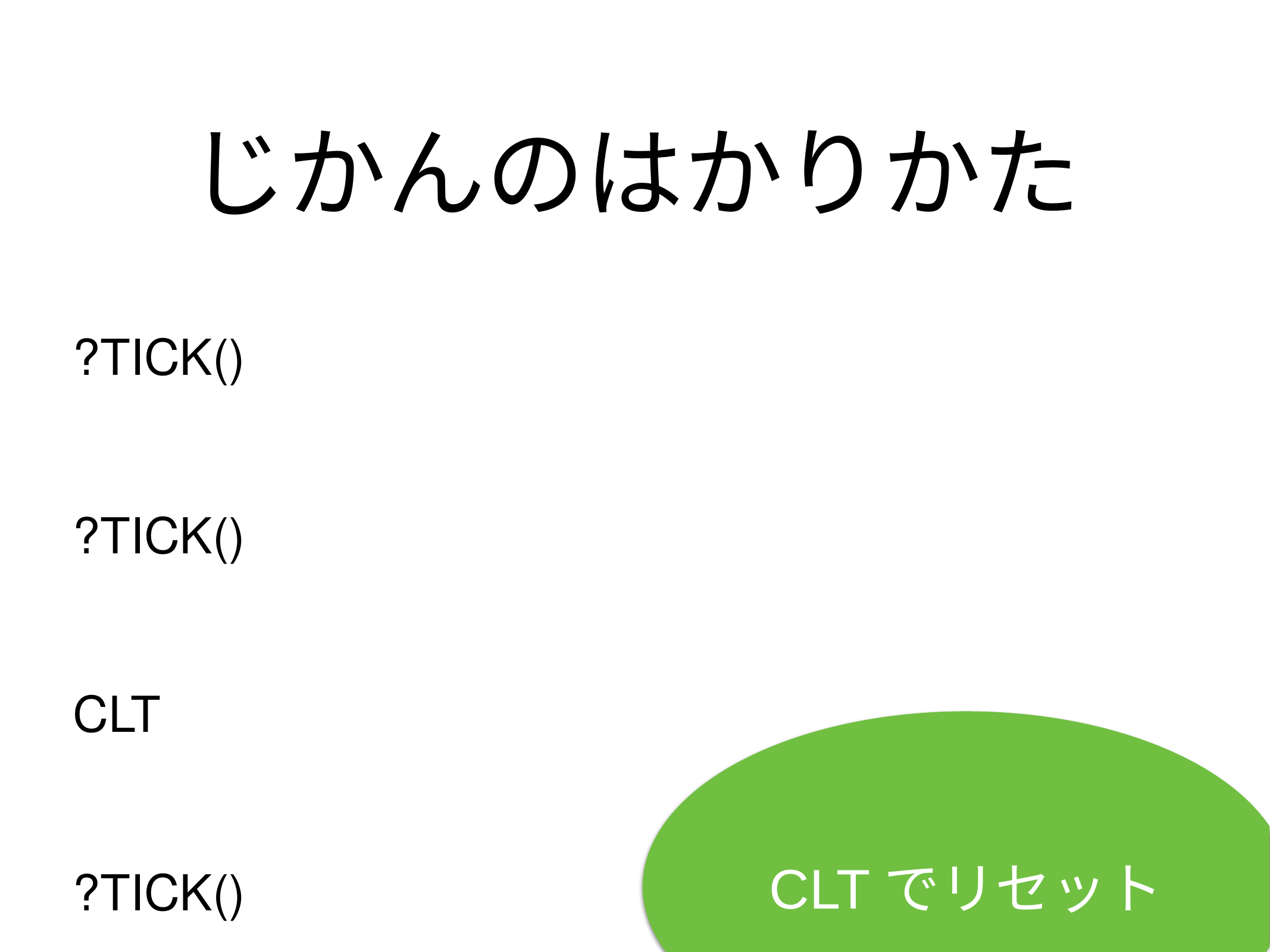

# じかんのはかりかた
?TICK()

?TICK()

CLT

?TICK()
CLTでリセット